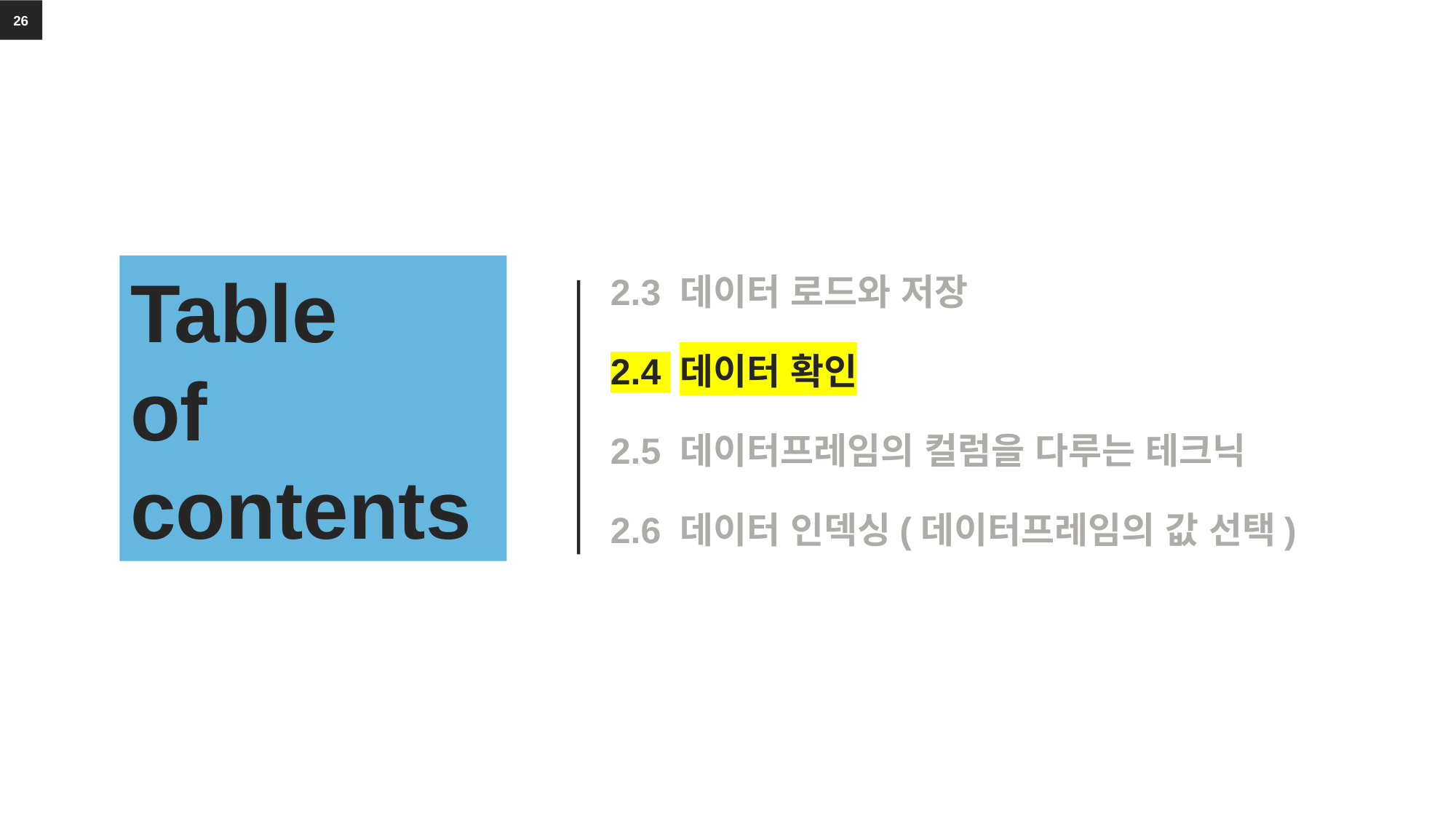

26
Table
of contents
2.3 데이터 로드와 저장
2.4 데이터 확인
2.5 데이터프레임의 컬럼을 다루는 테크닉
2.6 데이터 인덱싱(데이터프레임의 값 선택)